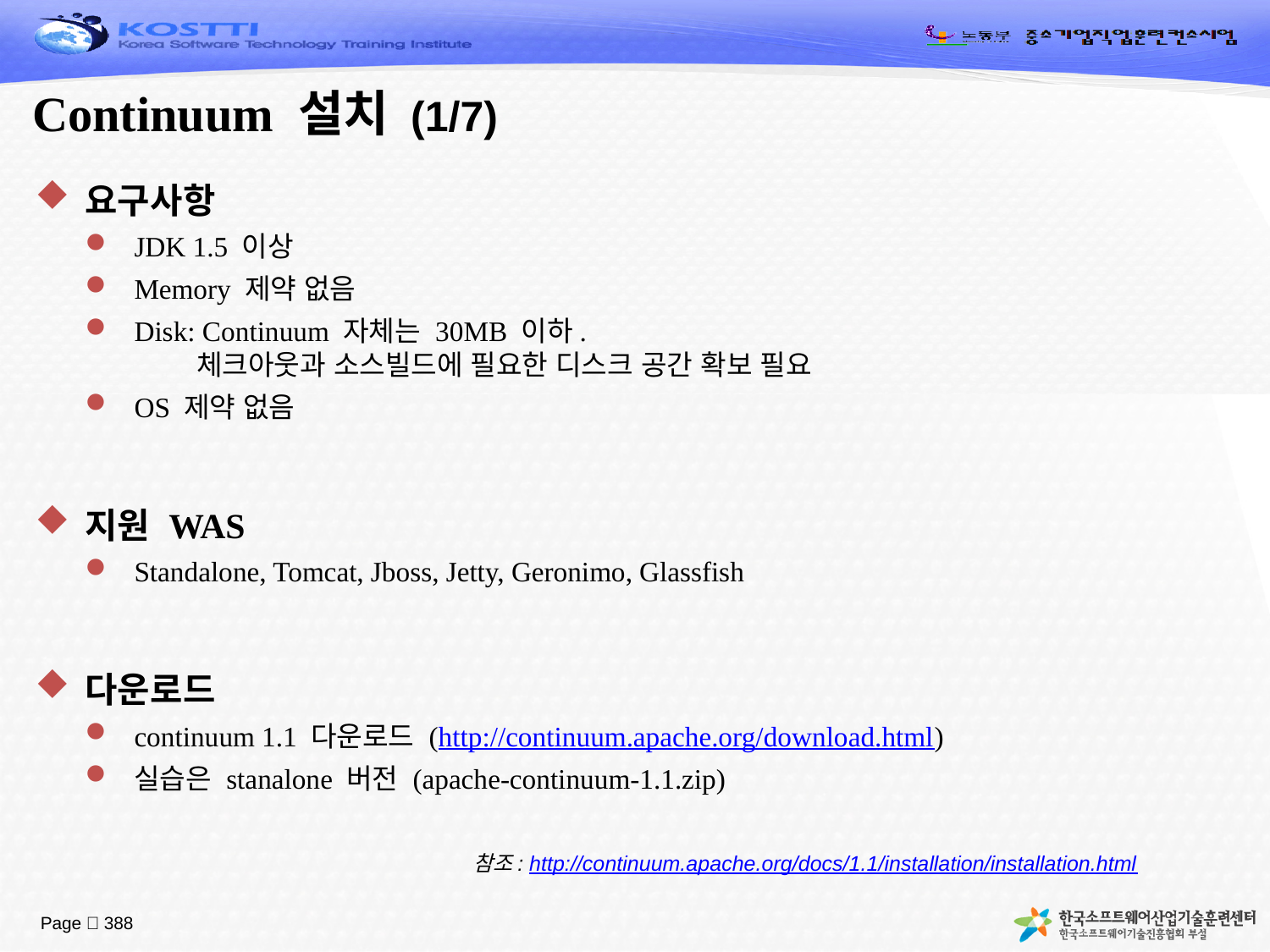

# Continuum 설치 (1/7)
요구사항
JDK 1.5 이상
Memory 제약 없음
Disk: Continuum 자체는 30MB 이하.
        체크아웃과 소스빌드에 필요한 디스크 공간 확보 필요
OS 제약 없음

지원 WAS
Standalone, Tomcat, Jboss, Jetty, Geronimo, Glassfish

다운로드
continuum 1.1 다운로드 (http://continuum.apache.org/download.html)
실습은 stanalone 버전 (apache-continuum-1.1.zip)
참조: http://continuum.apache.org/docs/1.1/installation/installation.html